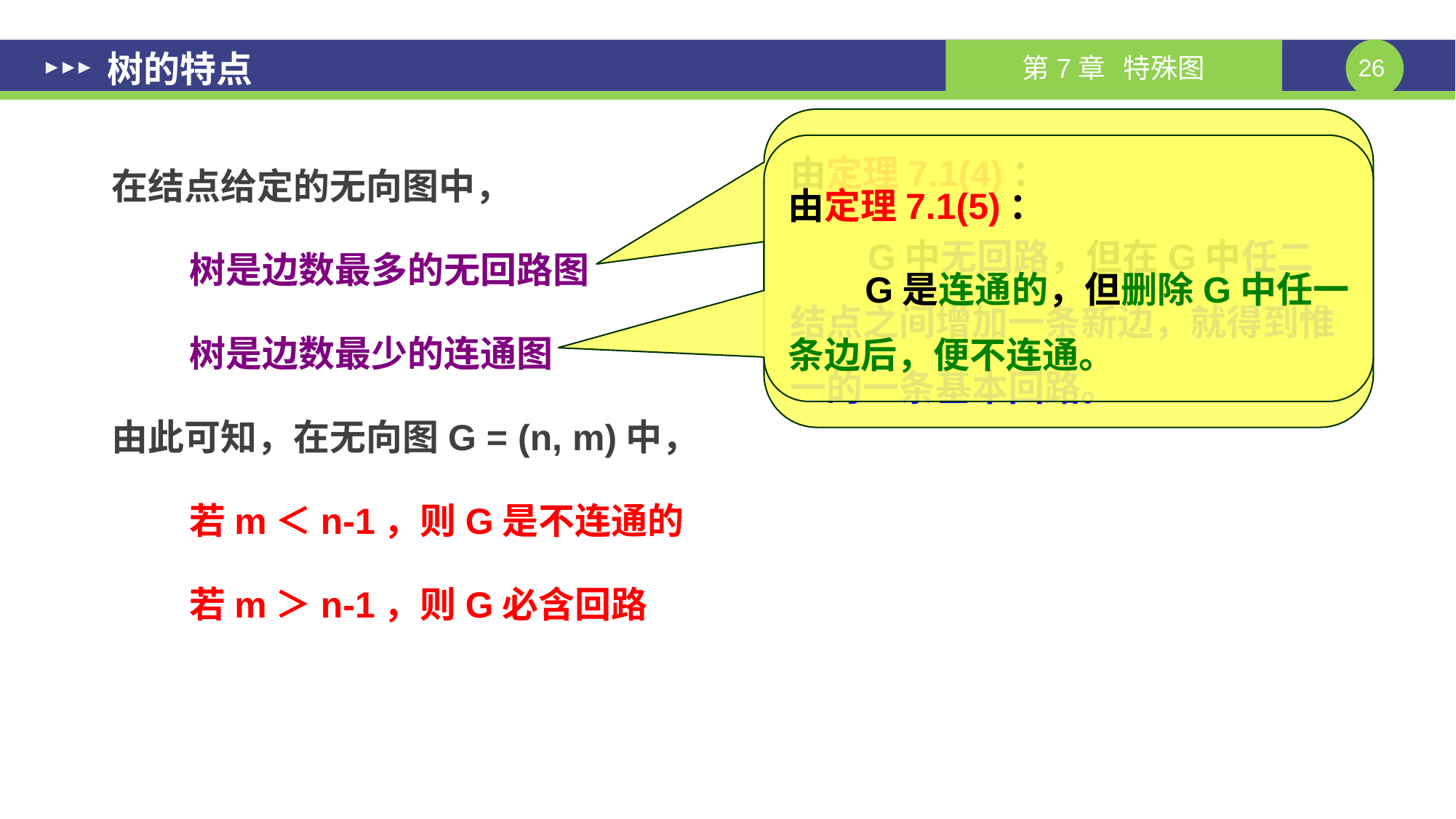

# 树的特点
由定理7.1(4)：
G中无回路，但在G中任二结点之间增加一条新边，就得到惟一的一条基本回路。
在结点给定的无向图中，
树是边数最多的无回路图
树是边数最少的连通图
由此可知，在无向图G = (n, m)中，
若m＜n-1，则G是不连通的
若m＞n-1，则G必含回路
由定理7.1(5)：
G是连通的，但删除G中任一条边后，便不连通。